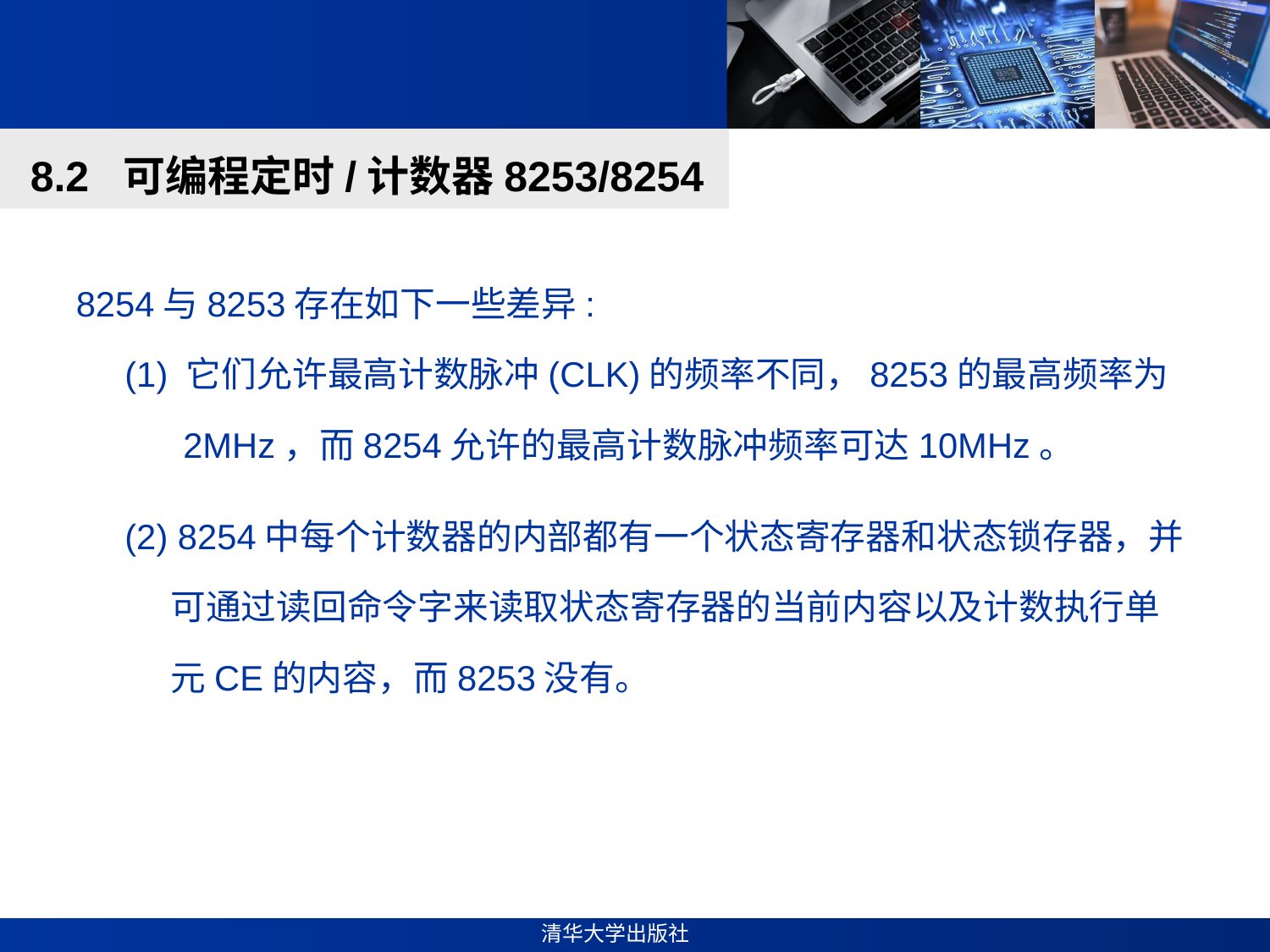

#
8.2  可编程定时/计数器8253/8254
8254与8253存在如下一些差异:
     (1) 它们允许最高计数脉冲(CLK)的频率不同，8253的最高频率为
           2MHz，而8254允许的最高计数脉冲频率可达10MHz。
     (2) 8254中每个计数器的内部都有一个状态寄存器和状态锁存器，并
           可通过读回命令字来读取状态寄存器的当前内容以及计数执行单
           元CE的内容，而8253没有。